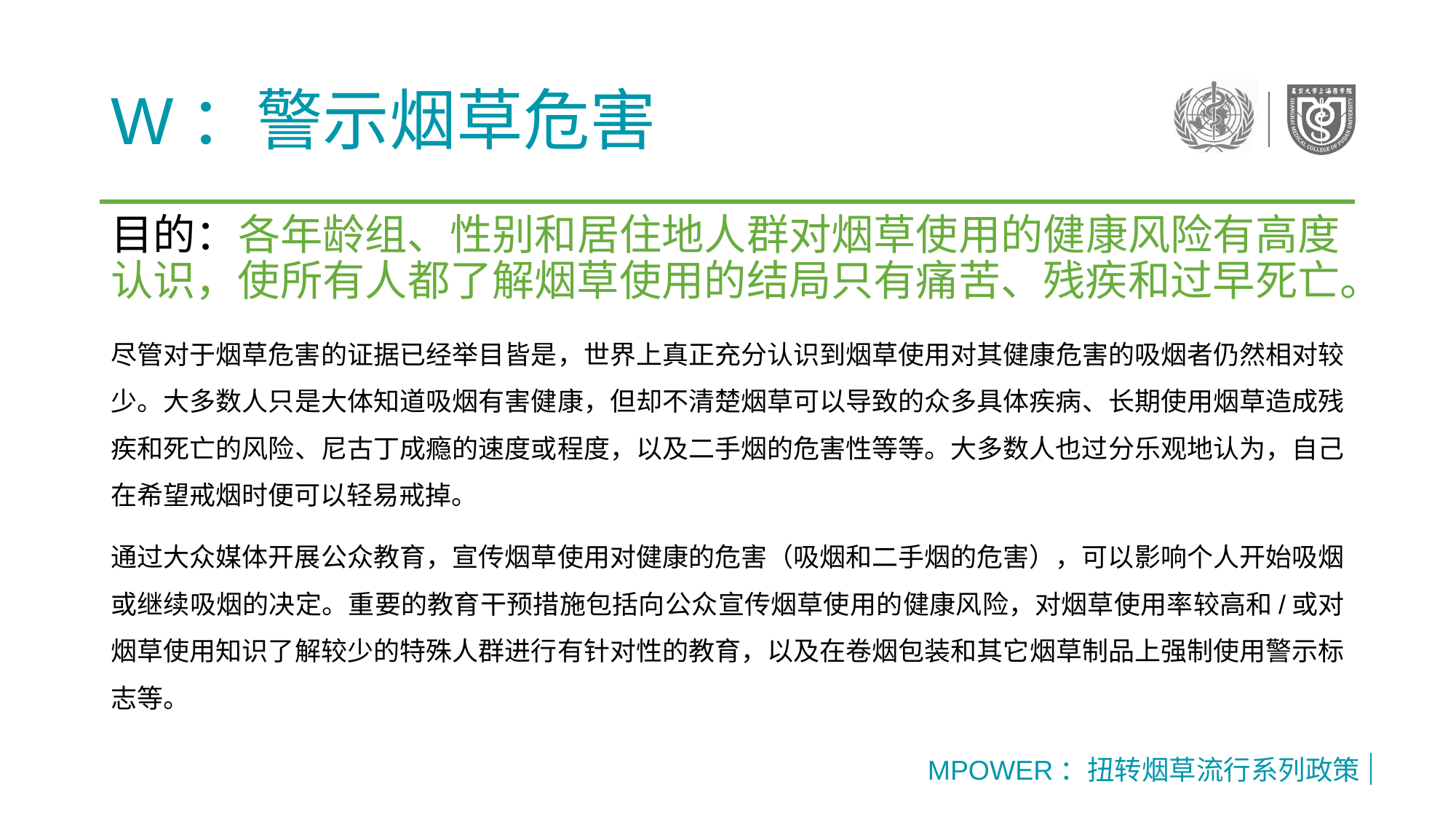

# W：警示烟草危害
目的：各年龄组、性别和居住地人群对烟草使用的健康风险有高度认识，使所有人都了解烟草使用的结局只有痛苦、残疾和过早死亡。
尽管对于烟草危害的证据已经举目皆是，世界上真正充分认识到烟草使用对其健康危害的吸烟者仍然相对较少。大多数人只是大体知道吸烟有害健康，但却不清楚烟草可以导致的众多具体疾病、长期使用烟草造成残疾和死亡的风险、尼古丁成瘾的速度或程度，以及二手烟的危害性等等。大多数人也过分乐观地认为，自己在希望戒烟时便可以轻易戒掉。
通过大众媒体开展公众教育，宣传烟草使用对健康的危害（吸烟和二手烟的危害），可以影响个人开始吸烟或继续吸烟的决定。重要的教育干预措施包括向公众宣传烟草使用的健康风险，对烟草使用率较高和/或对烟草使用知识了解较少的特殊人群进行有针对性的教育，以及在卷烟包装和其它烟草制品上强制使用警示标志等。